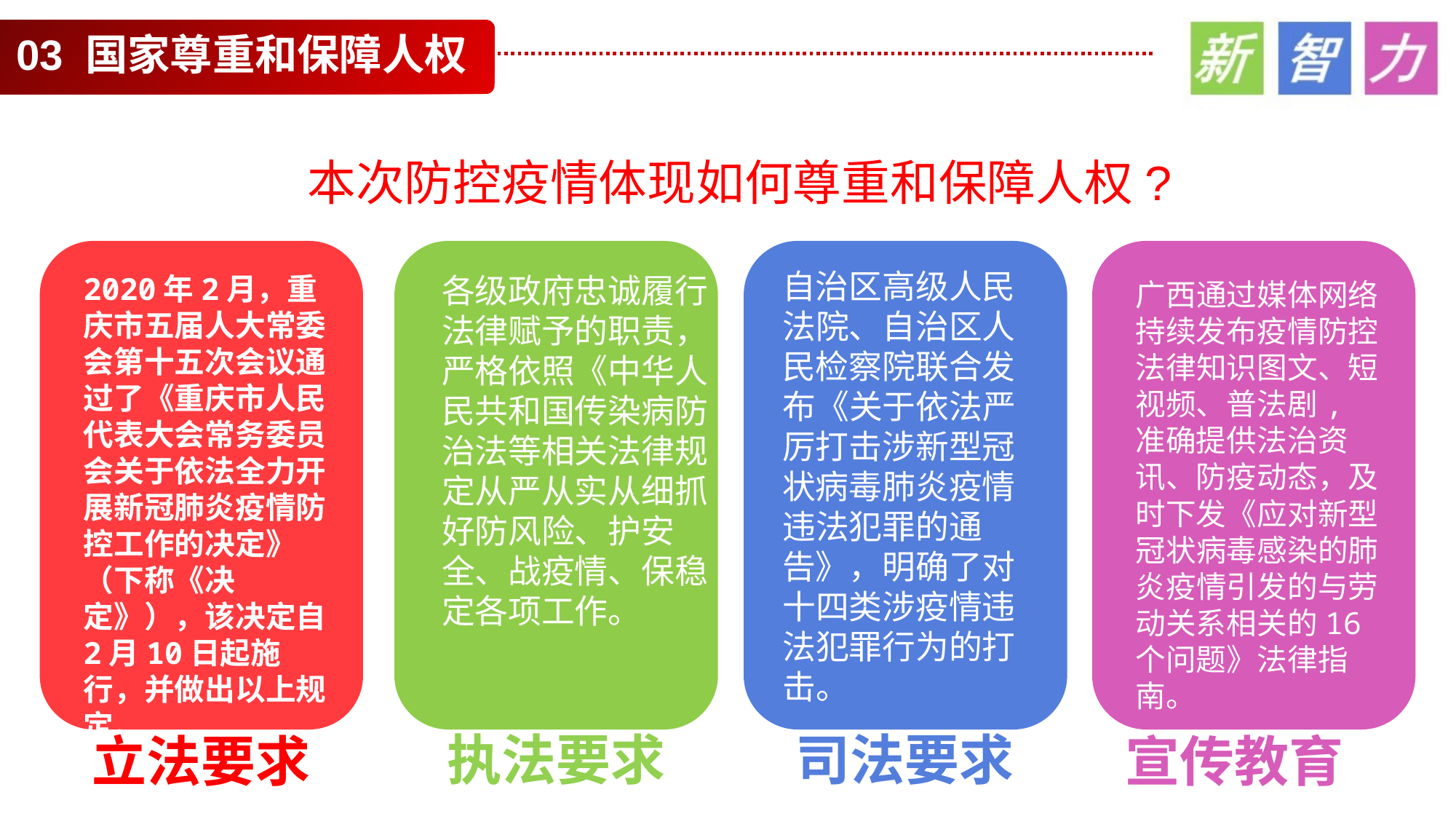

03 国家尊重和保障人权
本次防控疫情体现如何尊重和保障人权?

2020年2月，重庆市五届人大常委会第十五次会议通过了《重庆市人民代表大会常务委员会关于依法全力开展新冠肺炎疫情防控工作的决定》（下称《决定》），该决定自2月10日起施行，并做出以上规定。

各级政府忠诚履行法律赋予的职责，严格依照《中华人民共和国传染病防治法等相关法律规定从严从实从细抓好防风险、护安全、战疫情、保稳定各项工作。

自治区高级人民法院、自治区人民检察院联合发布《关于依法严厉打击涉新型冠状病毒肺炎疫情违法犯罪的通告》，明确了对十四类涉疫情违法犯罪行为的打击。

广西通过媒体网络持续发布疫情防控法律知识图文、短视频、普法剧,准确提供法治资讯、防疫动态，及时下发《应对新型冠状病毒感染的肺炎疫情引发的与劳动关系相关的16个问题》法律指南。
执法要求
司法要求
立法要求
宣传教育